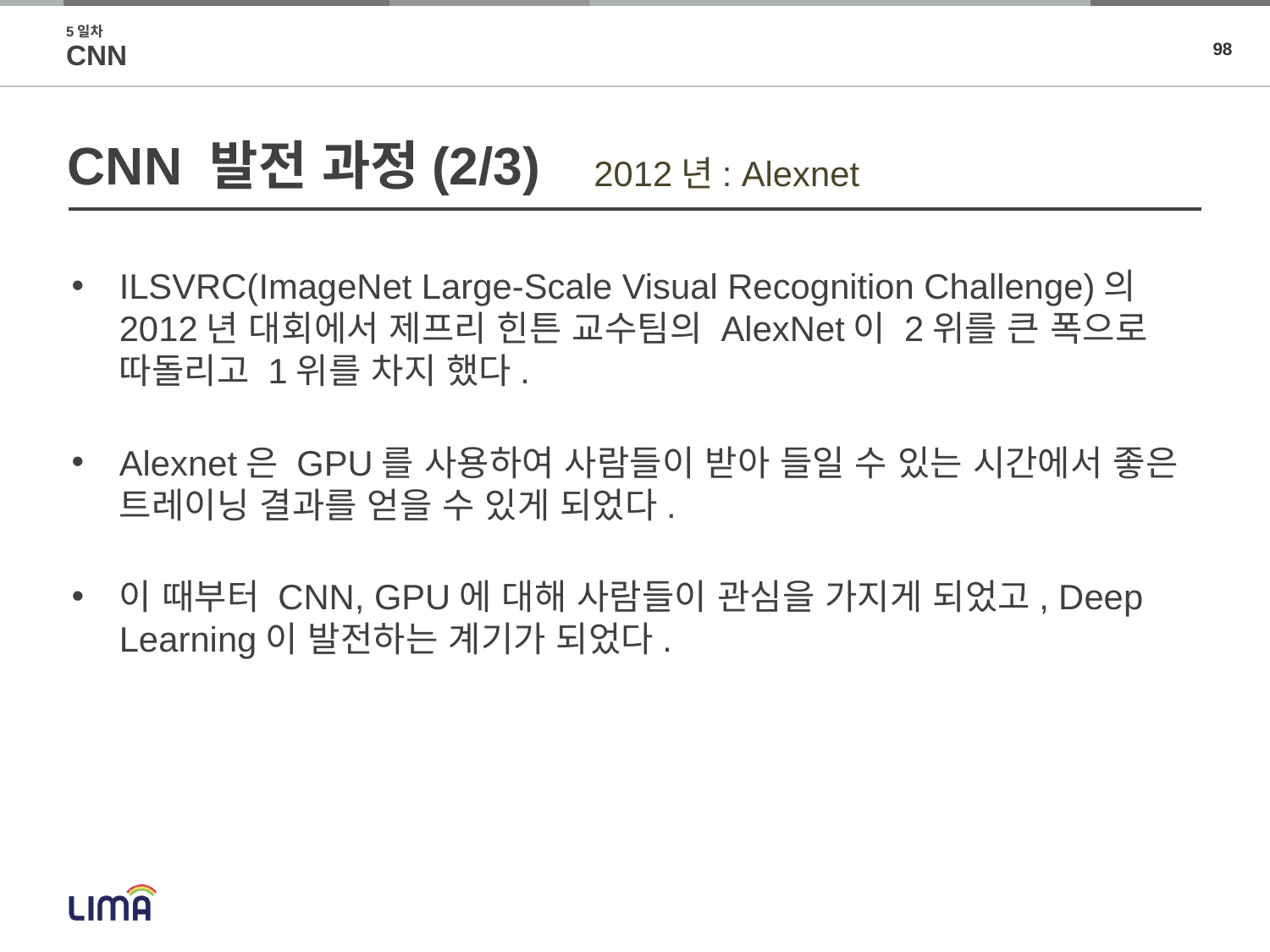

5일차
CNN
# CNN 발전 과정(2/3)
2012년: Alexnet
ILSVRC(ImageNet Large-Scale Visual Recognition Challenge)의 2012년 대회에서 제프리 힌튼 교수팀의 AlexNet이 2위를 큰 폭으로 따돌리고 1위를 차지 했다.
Alexnet은 GPU를 사용하여 사람들이 받아 들일 수 있는 시간에서 좋은 트레이닝 결과를 얻을 수 있게 되었다.
이 때부터 CNN, GPU에 대해 사람들이 관심을 가지게 되었고, Deep Learning이 발전하는 계기가 되었다.